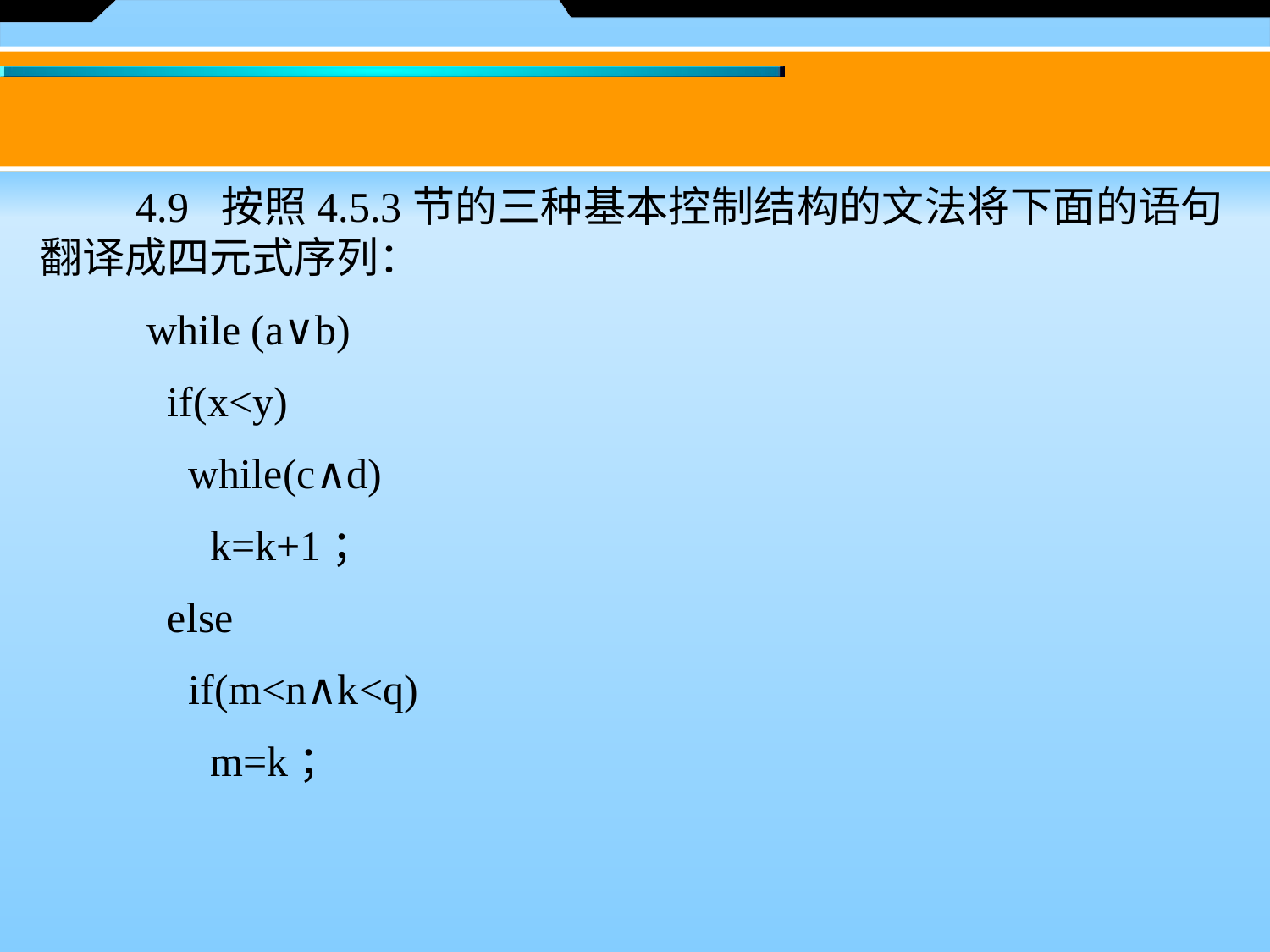

4.9  按照4.5.3节的三种基本控制结构的文法将下面的语句翻译成四元式序列：
    while (a∨b)
      if(x<y)
        while(c∧d)
          k=k+1；
      else
        if(m<n∧k<q)
          m=k；